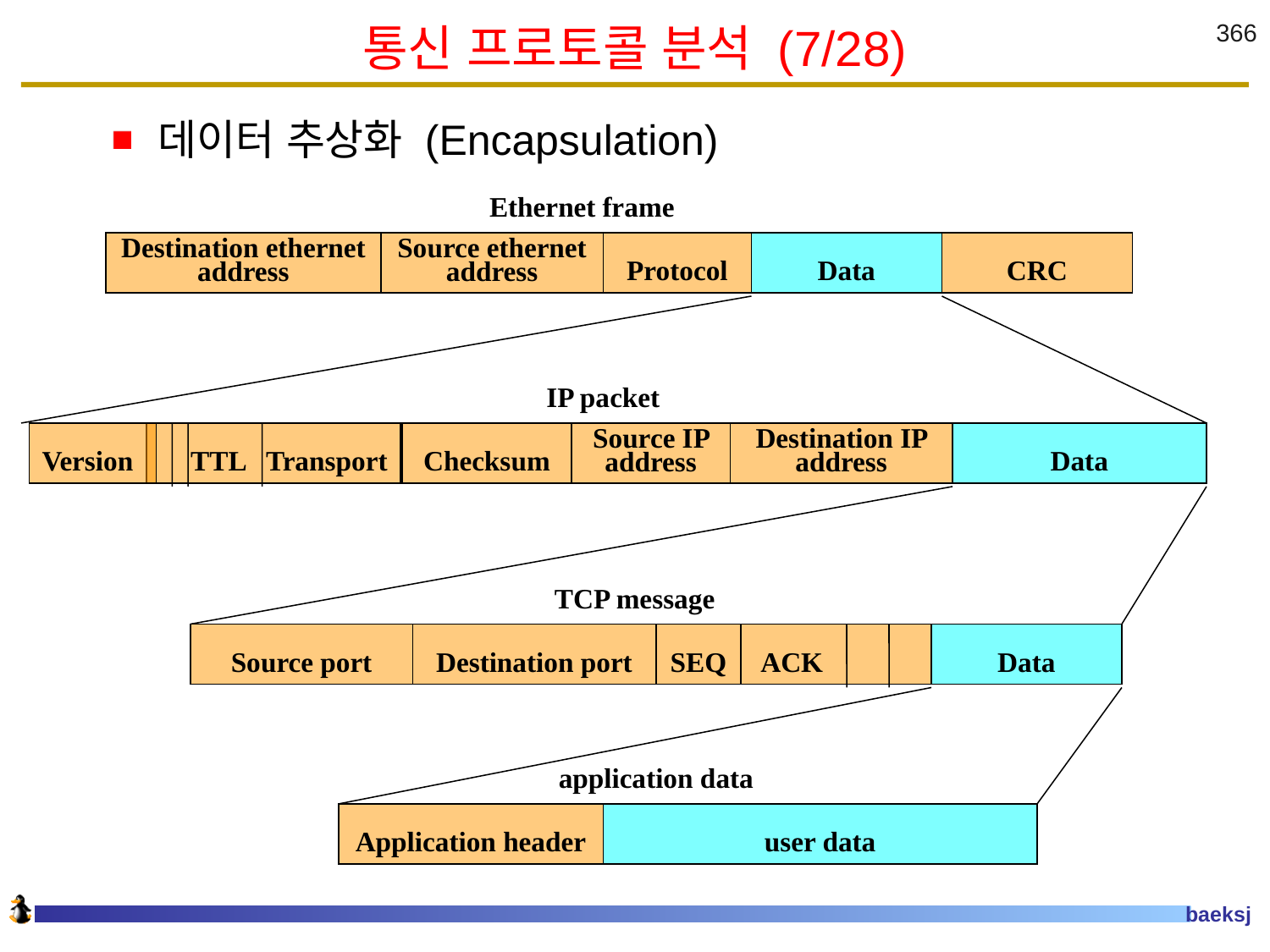

# 통신 프로토콜 분석 (7/28)
366
데이터 추상화 (Encapsulation)
Ethernet frame
Destination ethernet address
Source ethernet address
Protocol
Data
CRC

IP packet
Version
TTL   Transport

Checksum
Source IP address
Destination IP address
Data

TCP message
Source port
Destination port
SEQ
 ACK

Data

application data
Application header
user data